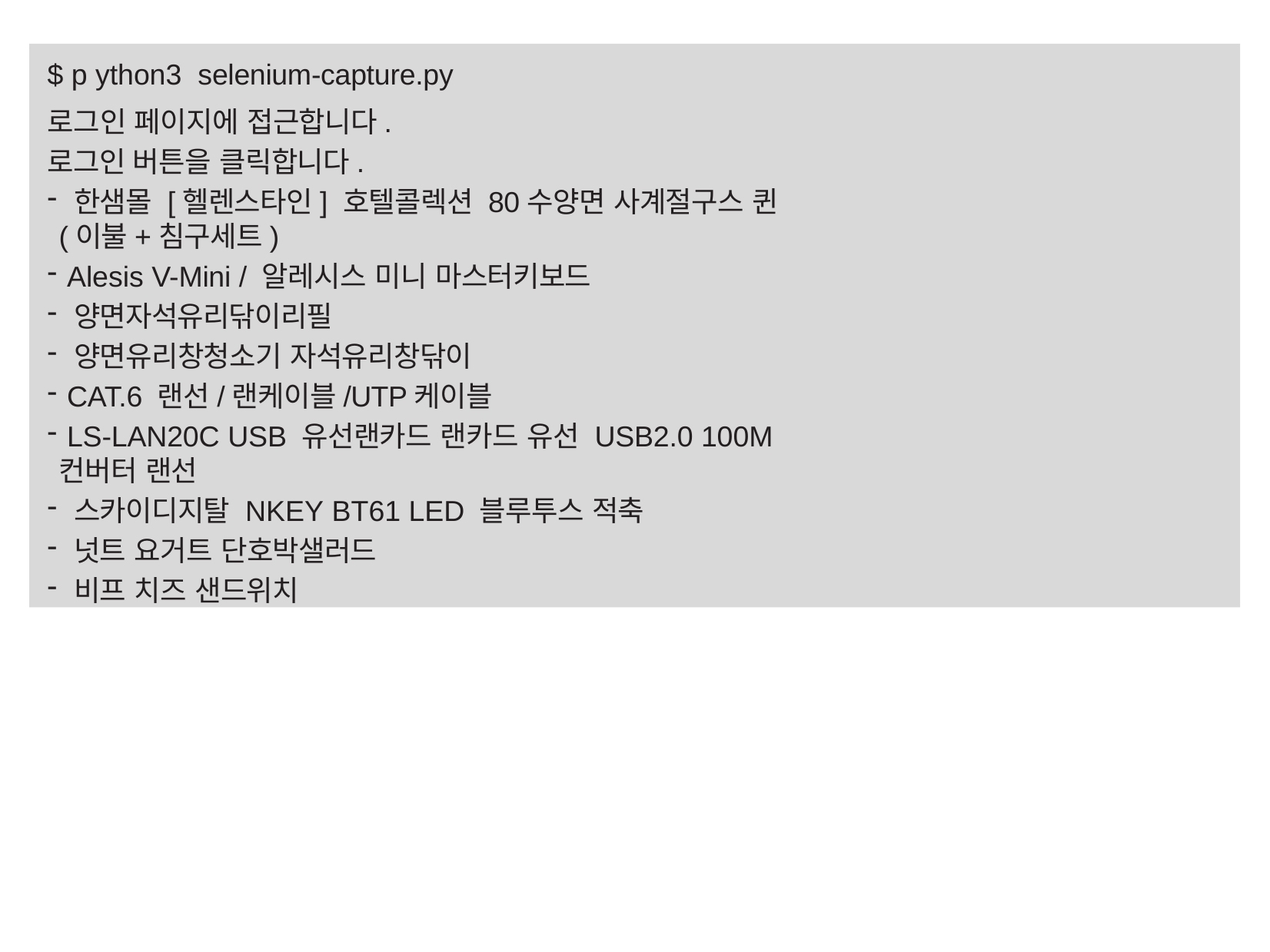

$ p ython3  selenium-capture.py
로그인 페이지에 접근합니다.
로그인 버튼을 클릭합니다.
 한샘몰 [헬렌스타인] 호텔콜렉션 80수양면 사계절구스 퀸(이불+침구세트)
 Alesis V-Mini / 알레시스 미니 마스터키보드
 양면자석유리닦이리필
 양면유리창청소기 자석유리창닦이
 CAT.6 랜선/랜케이블/UTP케이블
 LS-LAN20C USB 유선랜카드 랜카드 유선 USB2.0 100M 컨버터 랜선
 스카이디지탈 NKEY BT61 LED 블루투스 적축
 넛트 요거트 단호박샐러드
 비프 치즈 샌드위치